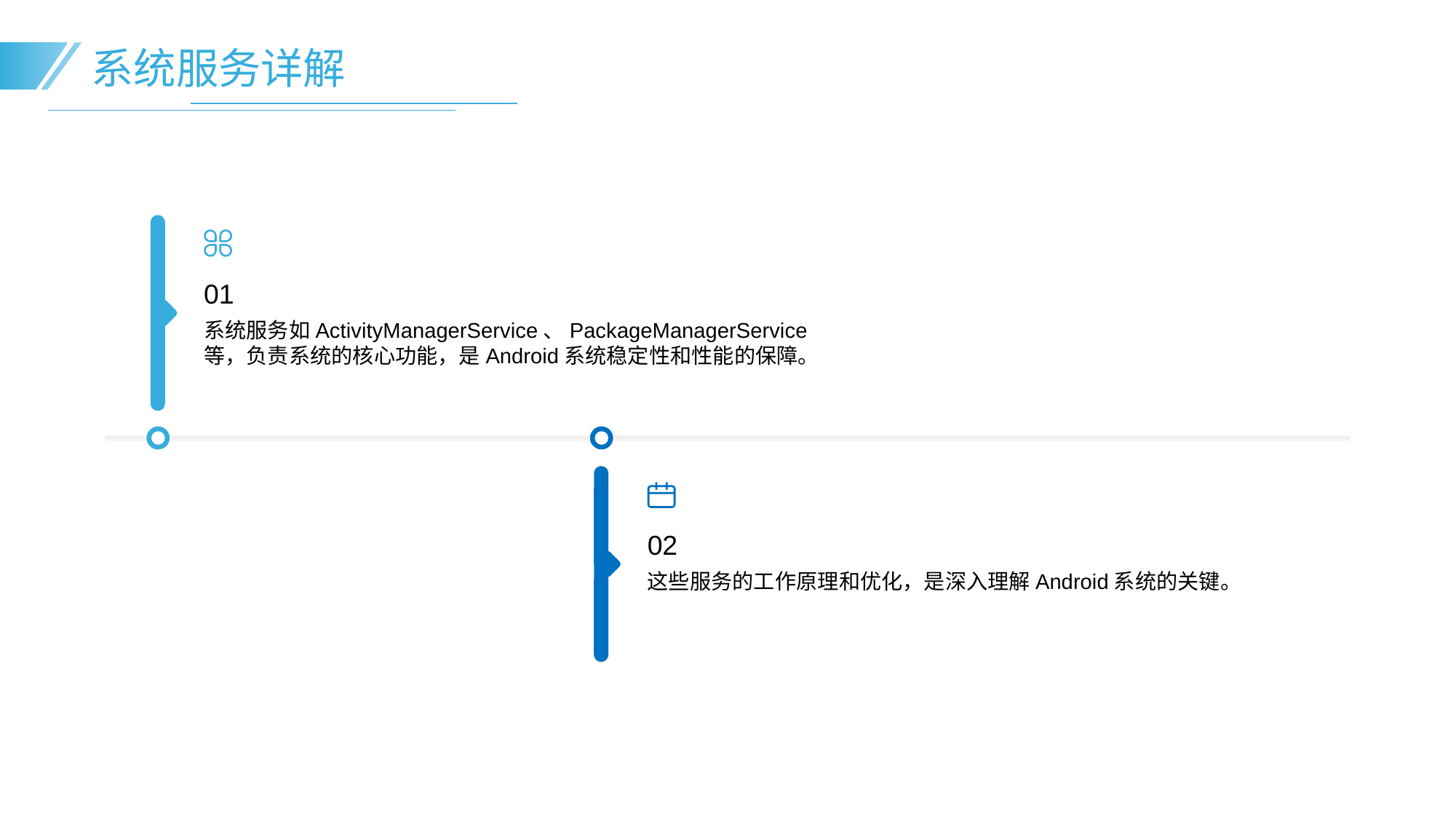

系统服务详解

01
系统服务如ActivityManagerService、PackageManagerService等，负责系统的核心功能，是Android系统稳定性和性能的保障。

02
这些服务的工作原理和优化，是深入理解Android系统的关键。